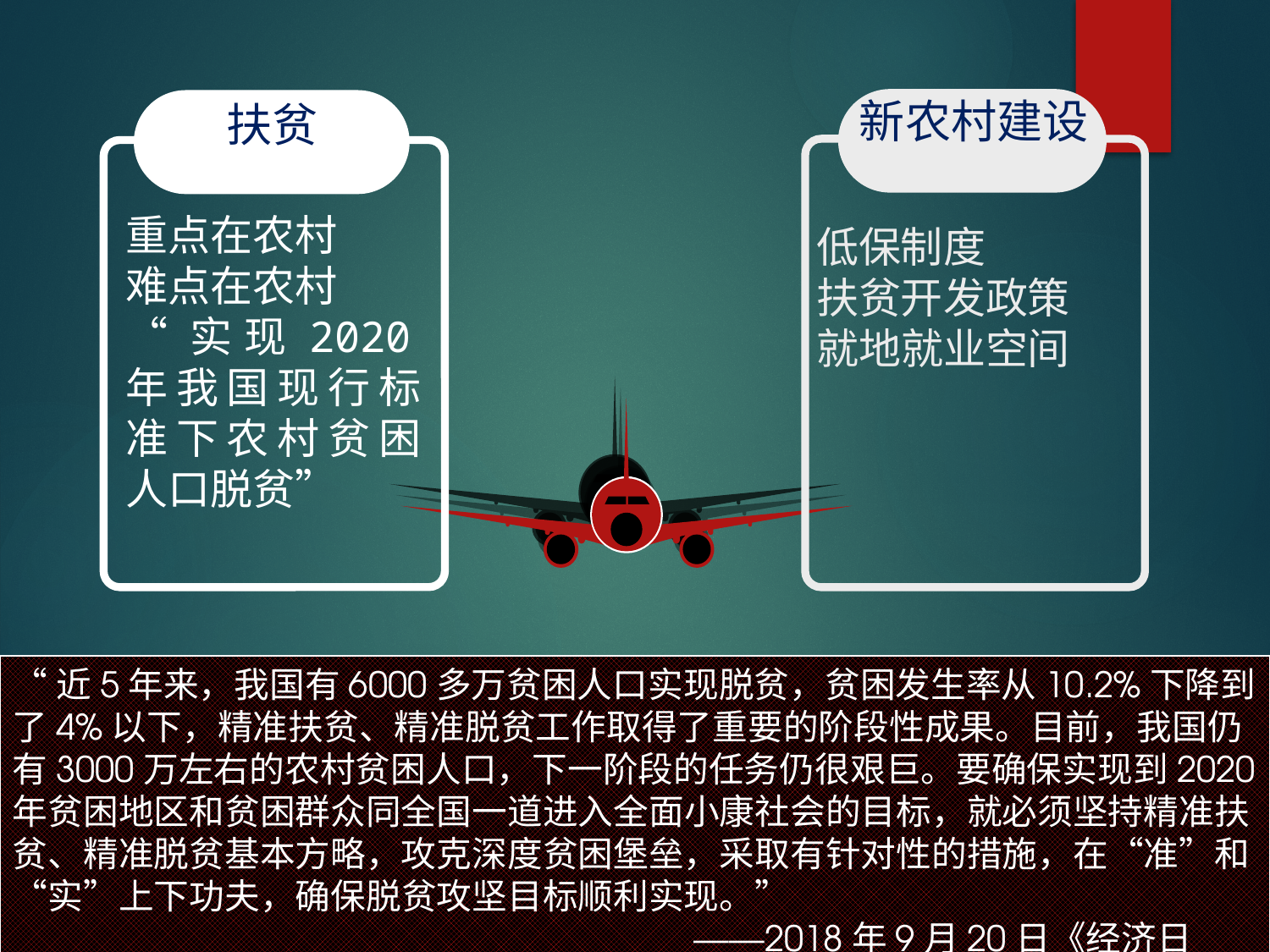

#
新农村建设

低保制度
扶贫开发政策
就地就业空间

扶贫

重点在农村
难点在农村
“实现2020年我国现行标准下农村贫困人口脱贫”

“近5年来，我国有6000多万贫困人口实现脱贫，贫困发生率从10.2%下降到了4%以下，精准扶贫、精准脱贫工作取得了重要的阶段性成果。目前，我国仍有3000万左右的农村贫困人口，下一阶段的任务仍很艰巨。要确保实现到2020年贫困地区和贫困群众同全国一道进入全面小康社会的目标，就必须坚持精准扶贫、精准脱贫基本方略，攻克深度贫困堡垒，采取有针对性的措施，在“准”和“实”上下功夫，确保脱贫攻坚目标顺利实现。”
                                                                      ——2018年9月20日《经济日报》